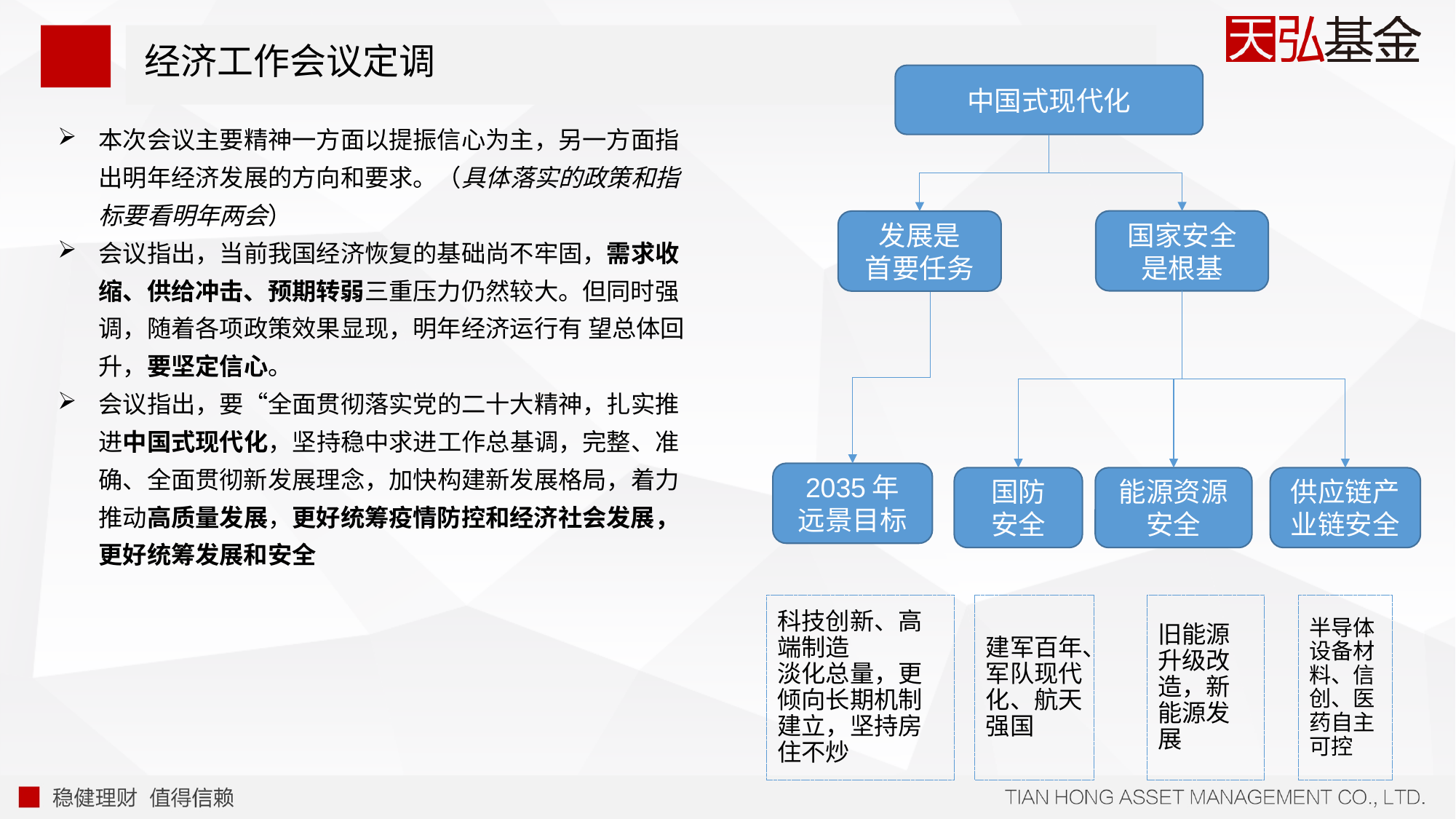

# 经济工作会议定调
中国式现代化
国家安全
是根基
发展是
首要任务

本次会议主要精神一方面以提振信心为主，另一方面指出明年经济发展的方向和要求。（具体落实的政策和指标要看明年两会）
会议指出，当前我国经济恢复的基础尚不牢固，需求收缩、供给冲击、预期转弱三重压力仍然较大。但同时强调，随着各项政策效果显现，明年经济运行有 望总体回升，要坚定信心。
会议指出，要“全面贯彻落实党的二十大精神，扎实推进中国式现代化，坚持稳中求进工作总基调，完整、准确、全面贯彻新发展理念，加快构建新发展格局，着力推动高质量发展，更好统筹疫情防控和经济社会发展，更好统筹发展和安全
2035年
远景目标
国防
安全
能源资源安全
供应链产业链安全
建军百年、军队现代化、航天强国
旧能源升级改造，新能源发展
半导体设备材料、信创、医药自主可控
科技创新、高端制造
淡化总量，更倾向长期机制建立，坚持房住不炒